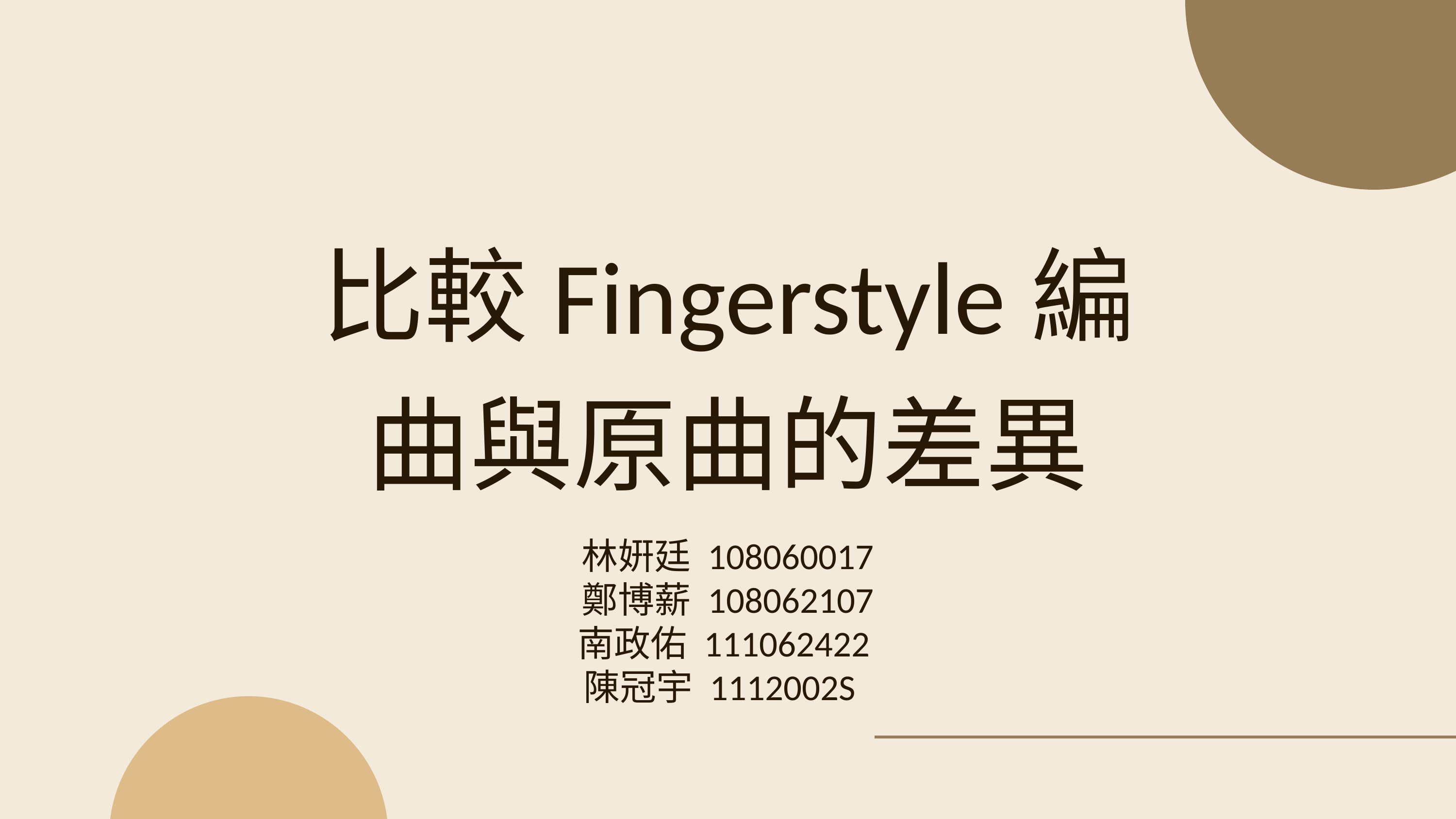

比較Fingerstyle編曲與原曲的差異
林姸廷 108060017
鄭博薪 108062107
南政佑 111062422
陳冠宇 1112002S